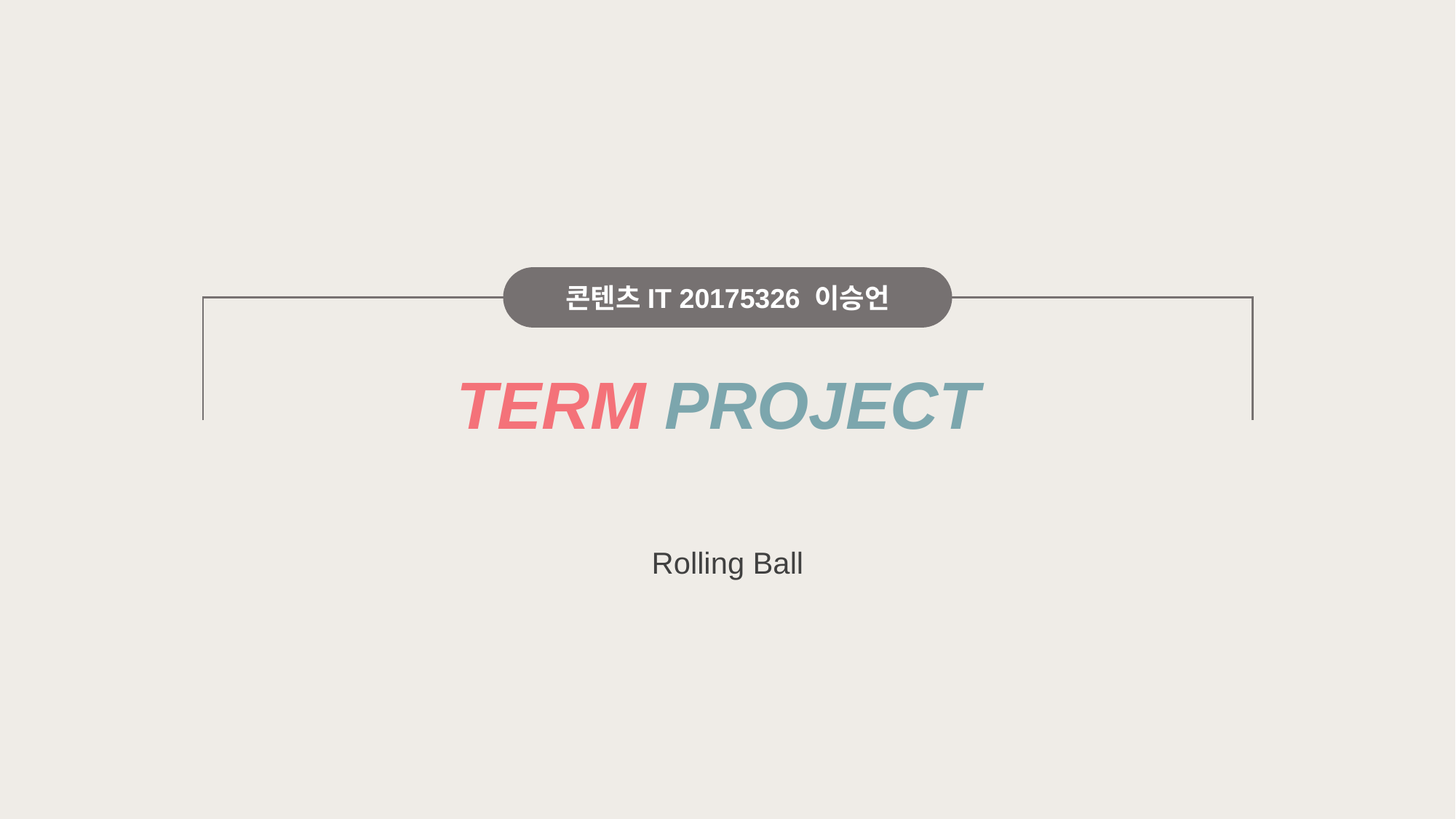

콘텐츠IT 20175326 이승언
TERM PROJECT
Rolling Ball